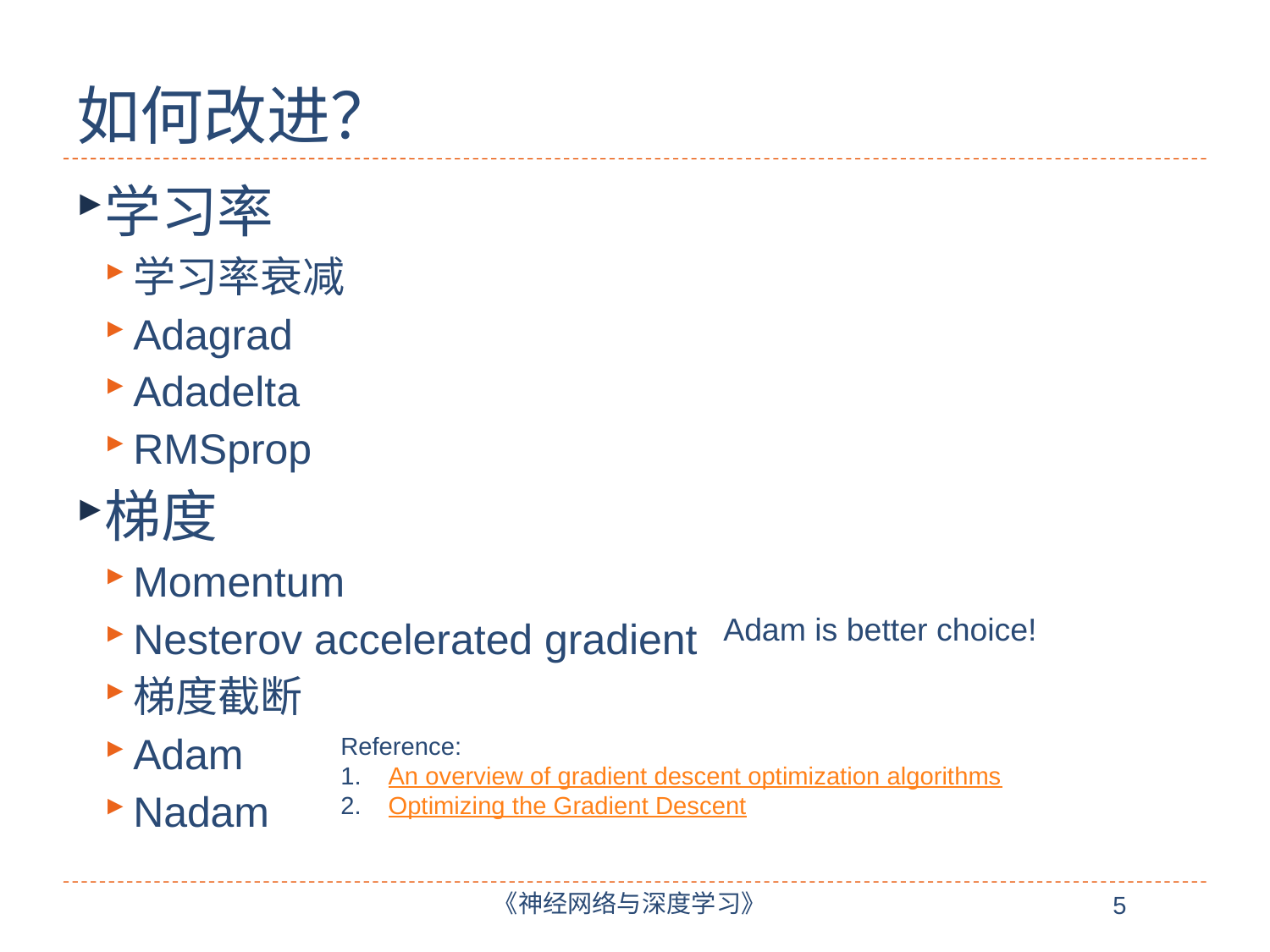

# 如何改进？
学习率
学习率衰减
Adagrad
Adadelta
RMSprop
梯度
Momentum
Nesterov accelerated gradient
梯度截断
Adam
Nadam
Adam is better choice!
Reference:
An overview of gradient descent optimization algorithms
Optimizing the Gradient Descent